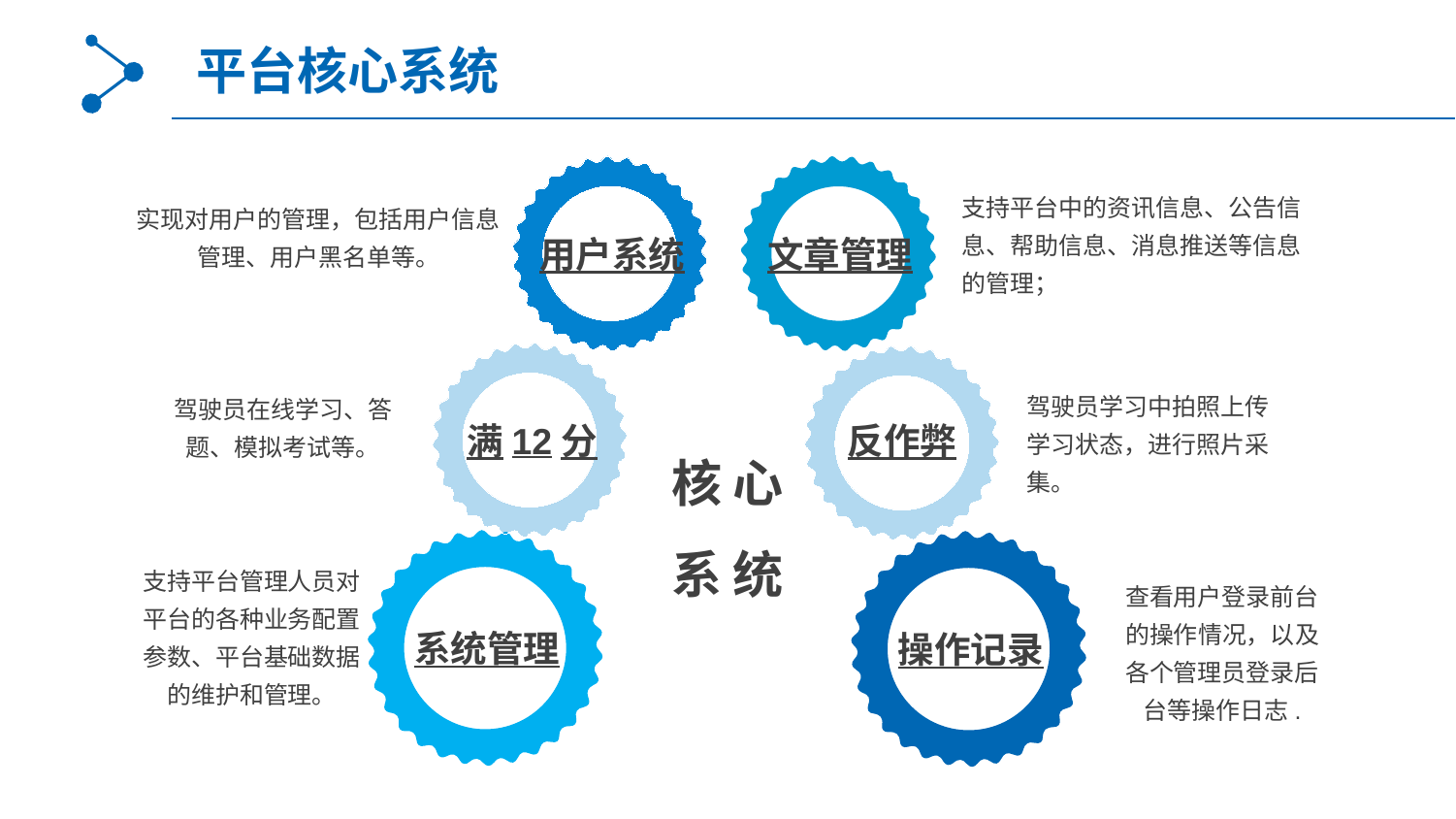

平台核心系统

支持平台中的资讯信息、公告信息、帮助信息、消息推送等信息的管理；
实现对用户的管理，包括用户信息管理、用户黑名单等。
用户系统
文章管理

驾驶员学习中拍照上传学习状态，进行照片采集。
驾驶员在线学习、答题、模拟考试等。
满12分
反作弊
核 心
系 统

支持平台管理人员对平台的各种业务配置参数、平台基础数据的维护和管理。
查看用户登录前台的操作情况，以及各个管理员登录后台等操作日志.
系统管理
操作记录